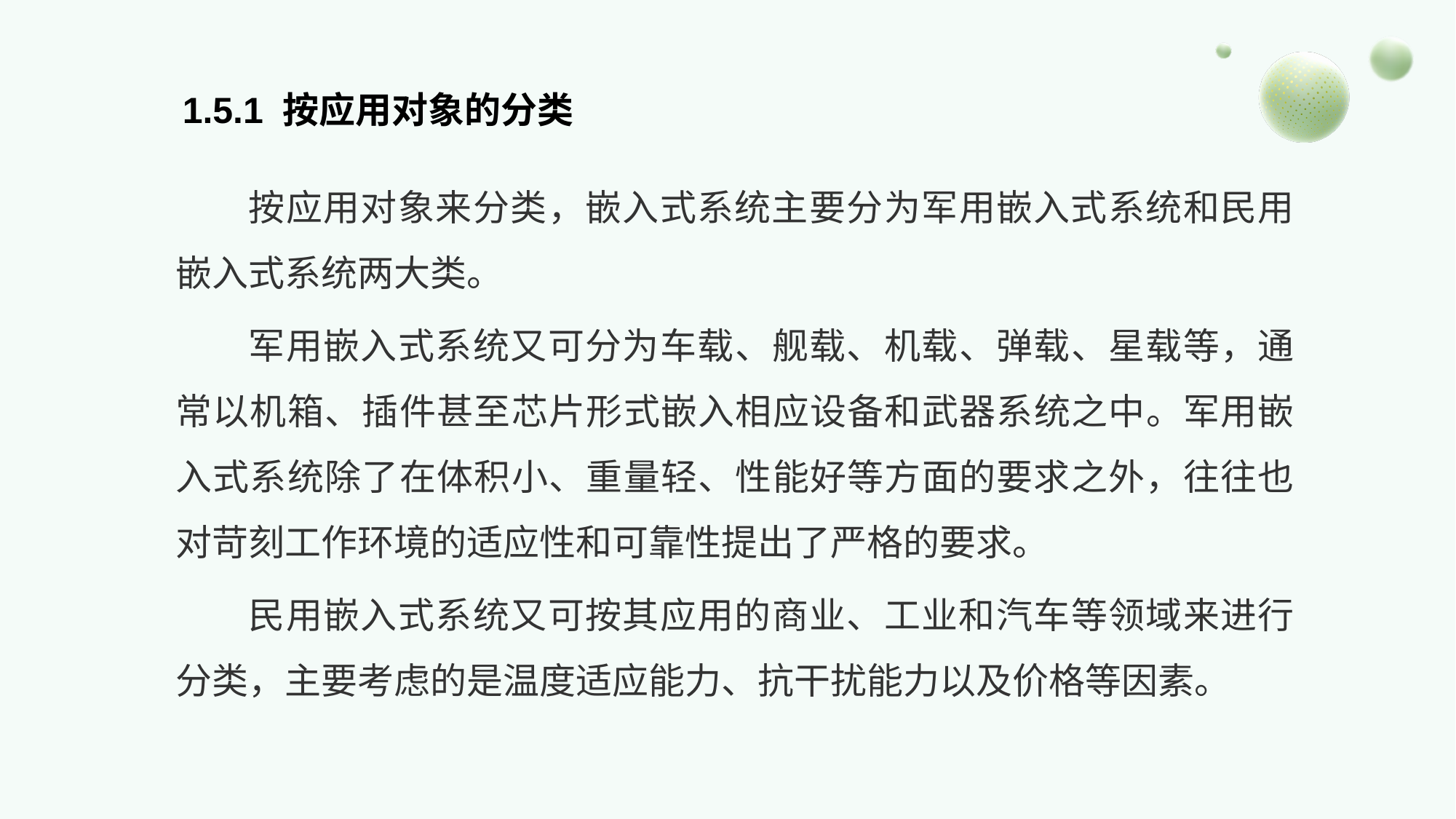

1.5.1 按应用对象的分类
按应用对象来分类，嵌入式系统主要分为军用嵌入式系统和民用嵌入式系统两大类。
军用嵌入式系统又可分为车载、舰载、机载、弹载、星载等，通常以机箱、插件甚至芯片形式嵌入相应设备和武器系统之中。军用嵌入式系统除了在体积小、重量轻、性能好等方面的要求之外，往往也对苛刻工作环境的适应性和可靠性提出了严格的要求。
民用嵌入式系统又可按其应用的商业、工业和汽车等领域来进行分类，主要考虑的是温度适应能力、抗干扰能力以及价格等因素。